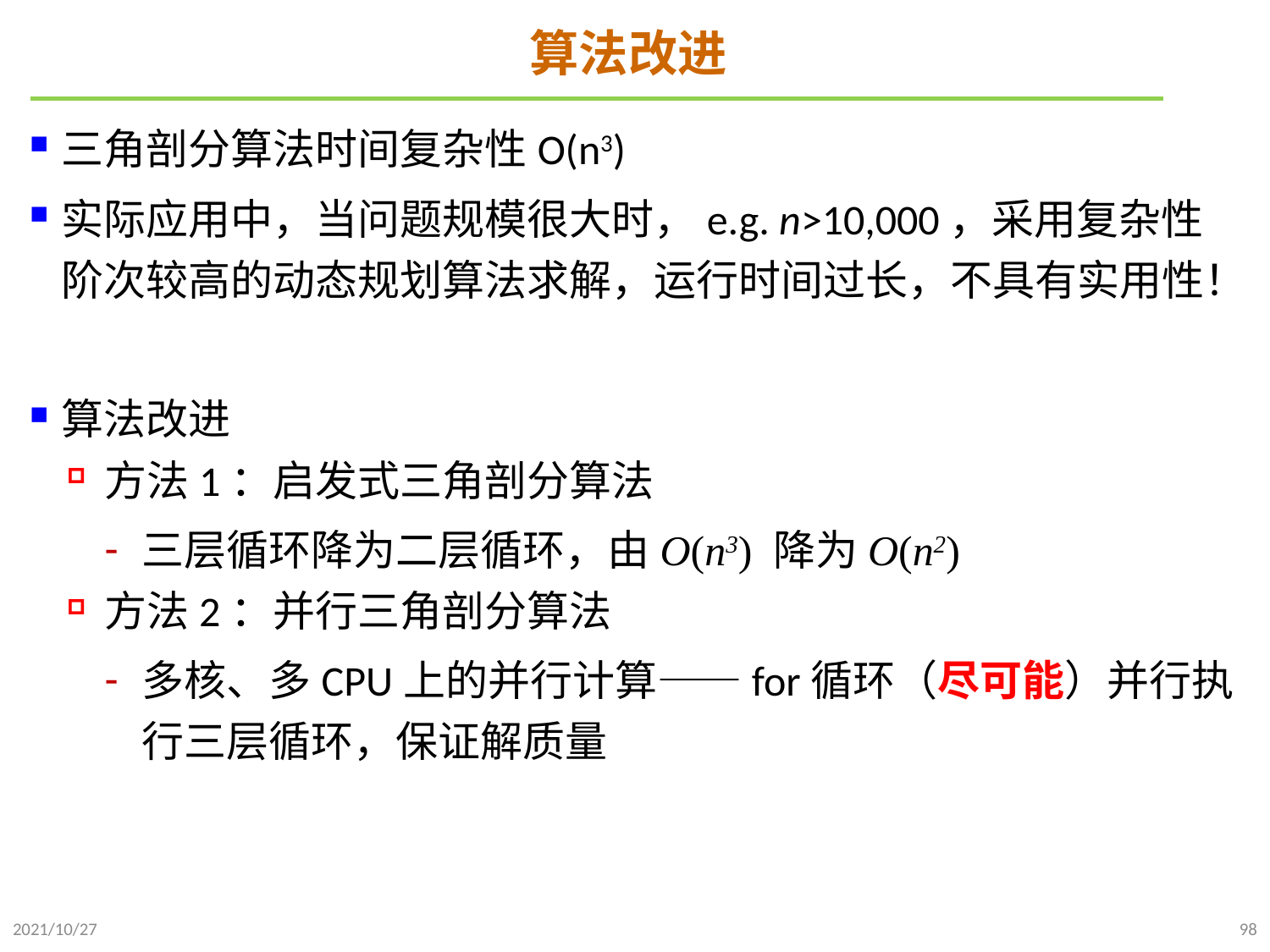

# 算法改进
三角剖分算法时间复杂性O(n3)
实际应用中，当问题规模很大时，e.g. n>10,000，采用复杂性阶次较高的动态规划算法求解，运行时间过长，不具有实用性！

算法改进
方法1：启发式三角剖分算法
三层循环降为二层循环，由O(n3) 降为O(n2)
方法2：并行三角剖分算法
多核、多CPU上的并行计算——for循环（尽可能）并行执行三层循环，保证解质量

2021/10/27
98